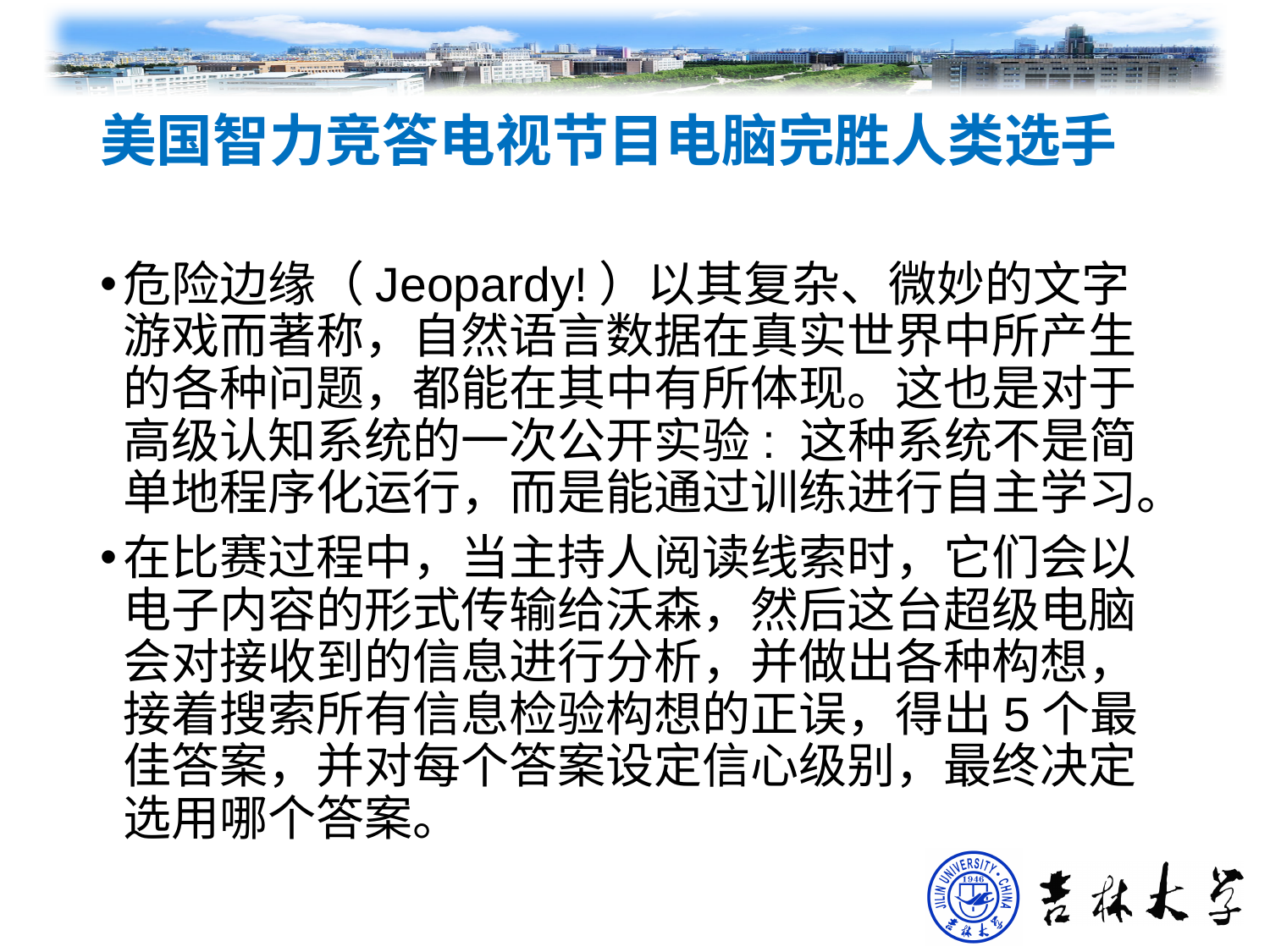

# 美国智力竞答电视节目电脑完胜人类选手
危险边缘（Jeopardy!）以其复杂、微妙的文字游戏而著称，自然语言数据在真实世界中所产生的各种问题，都能在其中有所体现。这也是对于高级认知系统的一次公开实验: 这种系统不是简单地程序化运行，而是能通过训练进行自主学习。
在比赛过程中，当主持人阅读线索时，它们会以电子内容的形式传输给沃森，然后这台超级电脑会对接收到的信息进行分析，并做出各种构想，接着搜索所有信息检验构想的正误，得出5个最佳答案，并对每个答案设定信心级别，最终决定选用哪个答案。